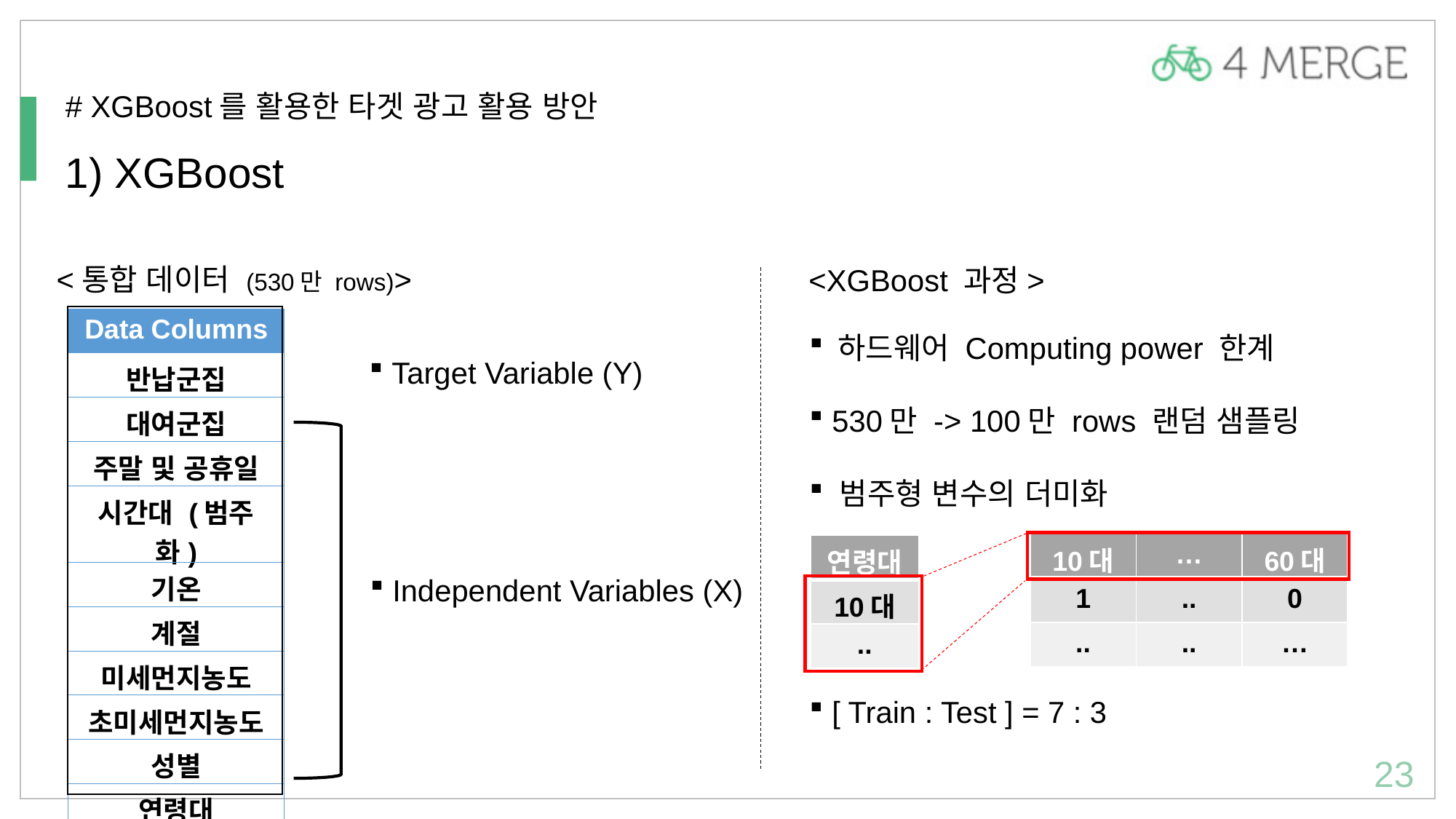

# XGBoost를 활용한 타겟 광고 활용 방안
1) XGBoost
<통합 데이터 (530만 rows)>
<XGBoost 과정>

| Data Columns |
| --- |
| 반납군집 |
| 대여군집 |
| 주말 및 공휴일 |
| 시간대 (범주화) |
| 기온 |
| 계절 |
| 미세먼지농도 |
| 초미세먼지농도 |
| 성별 |
| 연령대 |
 하드웨어 Computing power 한계

 530만 -> 100만 rows 랜덤 샘플링

 범주형 변수의 더미화

 [ Train : Test ] = 7 : 3

 Target Variable (Y)

| 10대 | … | 60대 |
| --- | --- | --- |
| 1 | .. | 0 |
| .. | .. | … |
| 연령대 |
| --- |
| 10대 |
| .. |
 Independent Variables (X)

23